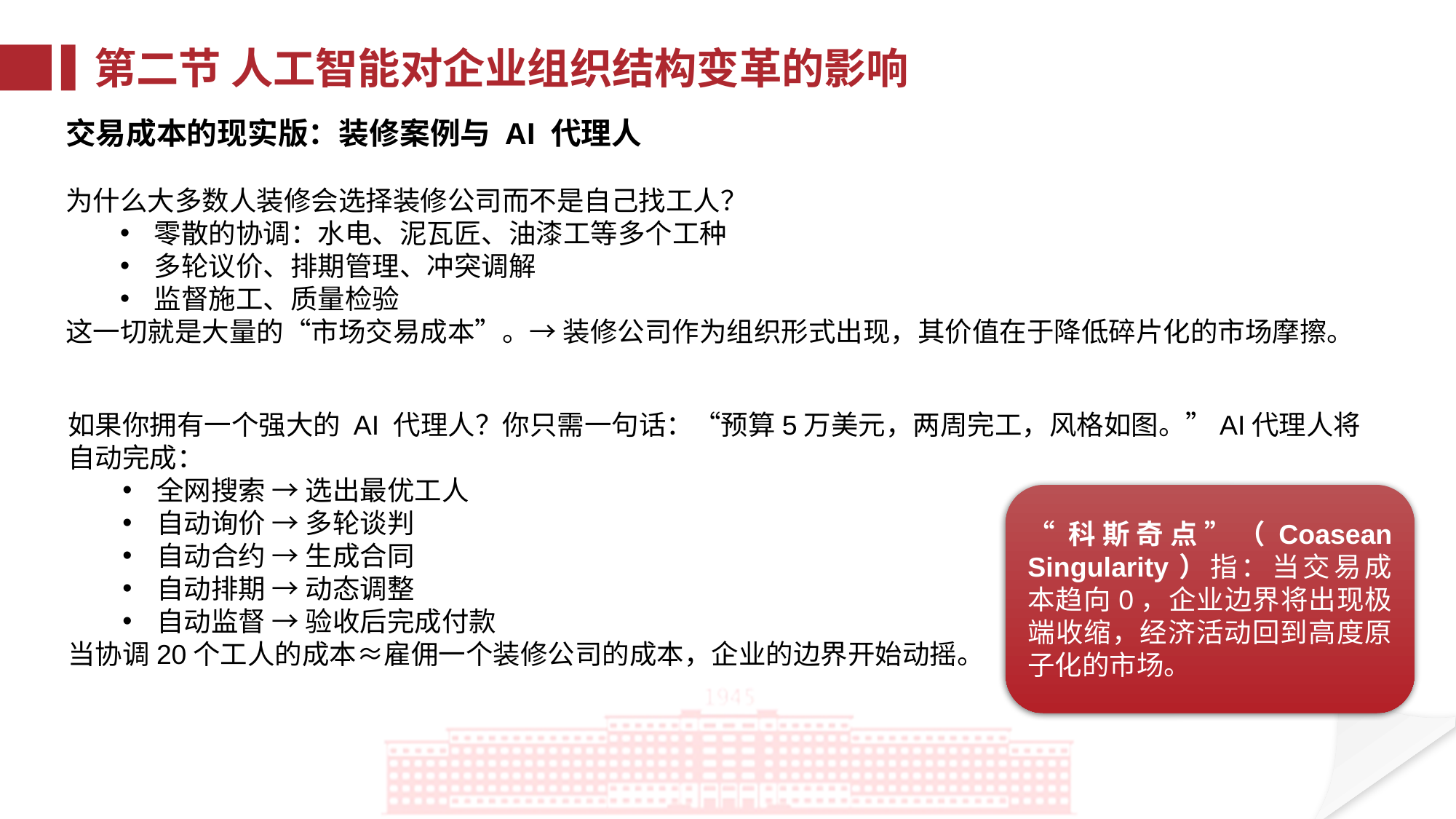

第二节 人工智能对企业组织结构变革的影响
交易成本的现实版：装修案例与 AI 代理人

为什么大多数人装修会选择装修公司而不是自己找工人？
零散的协调：水电、泥瓦匠、油漆工等多个工种
多轮议价、排期管理、冲突调解
监督施工、质量检验
这一切就是大量的“市场交易成本”。→ 装修公司作为组织形式出现，其价值在于降低碎片化的市场摩擦。
如果你拥有一个强大的 AI 代理人？你只需一句话：“预算5万美元，两周完工，风格如图。”AI代理人将自动完成：
全网搜索 → 选出最优工人
自动询价 → 多轮谈判
自动合约 → 生成合同
自动排期 → 动态调整
自动监督 → 验收后完成付款
当协调20个工人的成本≈雇佣一个装修公司的成本，企业的边界开始动摇。
“科斯奇点”（Coasean Singularity）指：当交易成本趋向0，企业边界将出现极端收缩，经济活动回到高度原子化的市场。